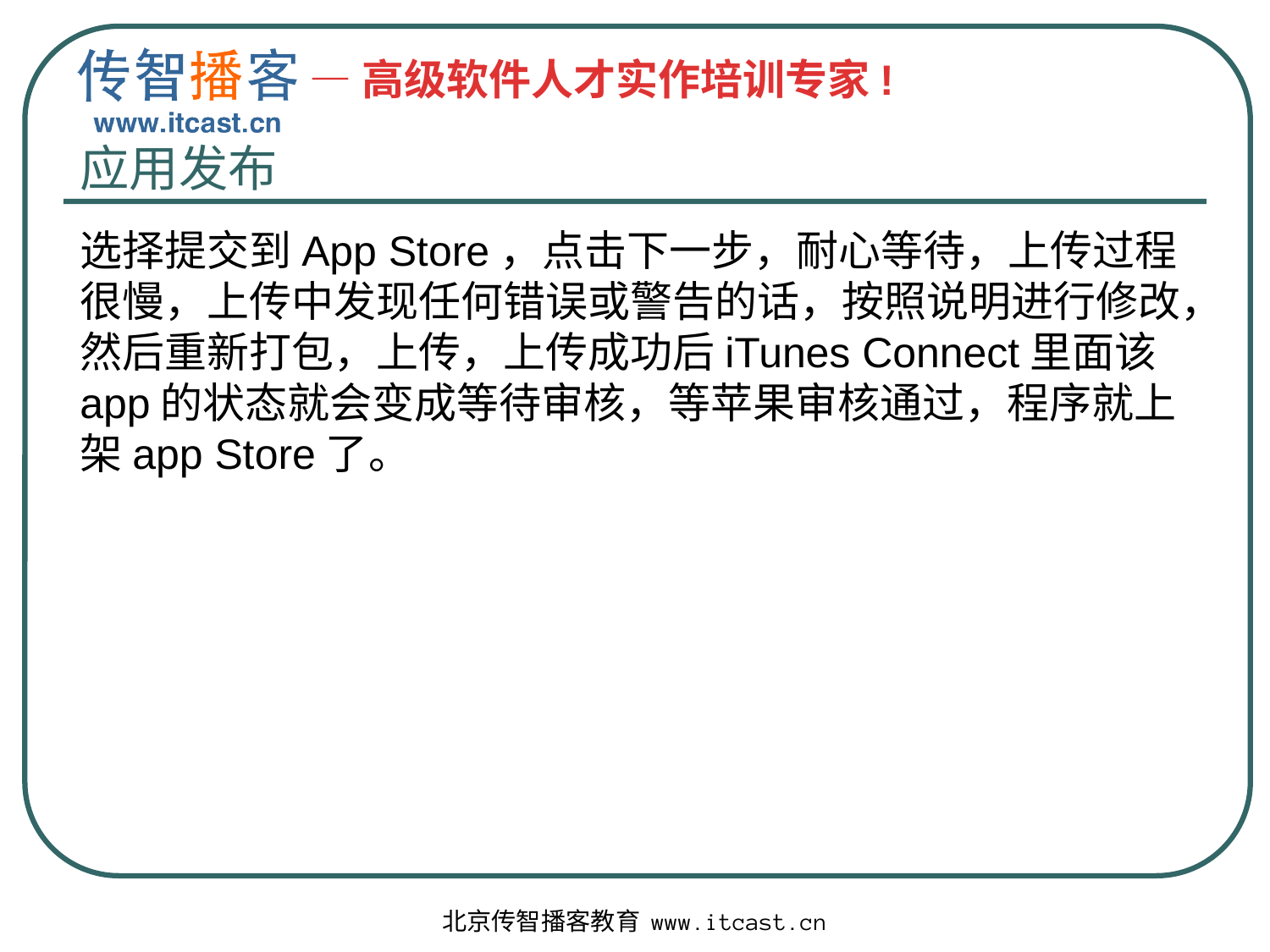

# 应用发布
选择提交到App Store，点击下一步，耐心等待，上传过程很慢，上传中发现任何错误或警告的话，按照说明进行修改，然后重新打包，上传，上传成功后iTunes Connect里面该app的状态就会变成等待审核，等苹果审核通过，程序就上架app Store了。